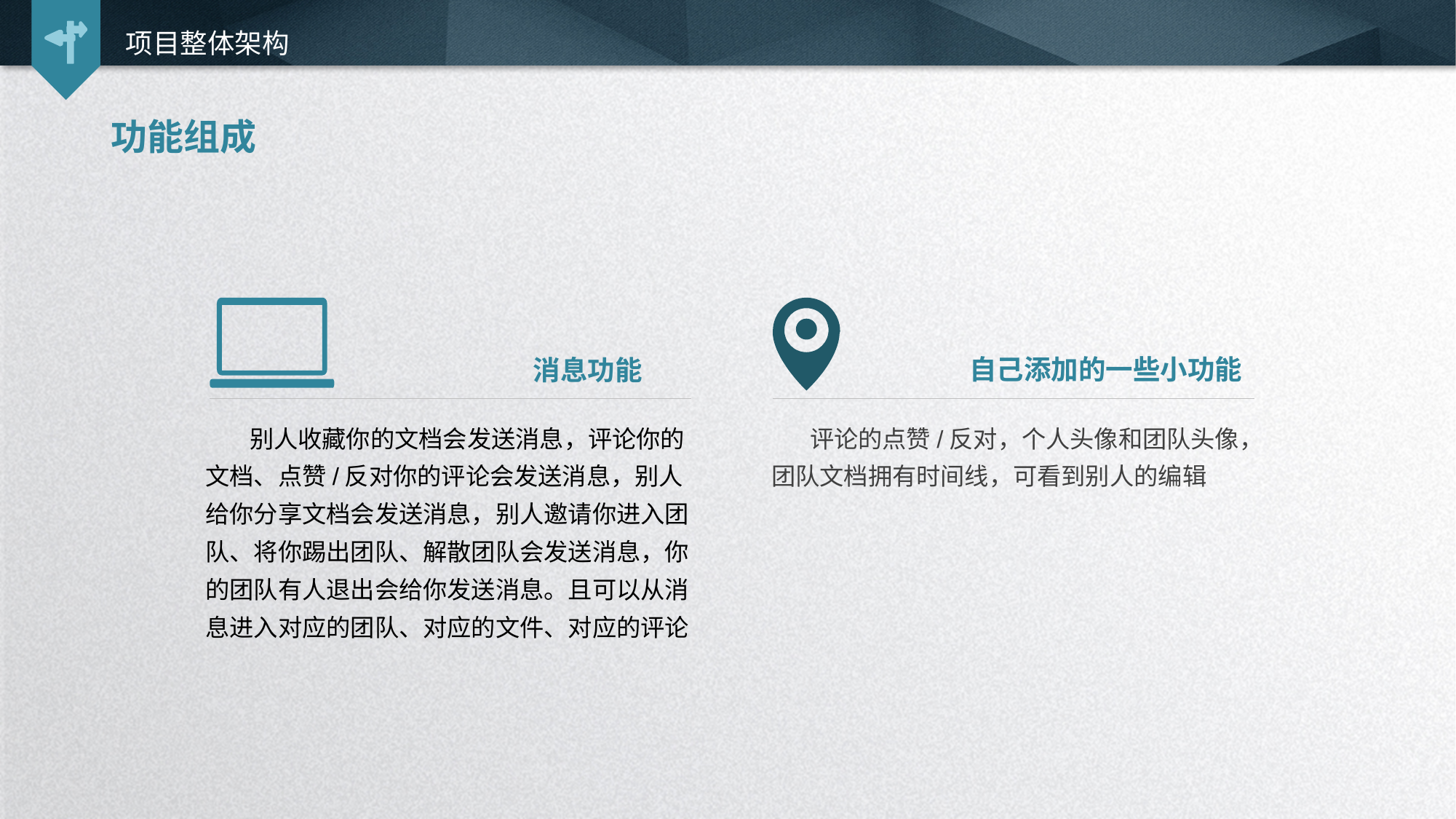

项目整体架构
功能组成

自己添加的一些小功能
消息功能
       别人收藏你的文档会发送消息，评论你的文档、点赞/反对你的评论会发送消息，别人给你分享文档会发送消息，别人邀请你进入团队、将你踢出团队、解散团队会发送消息，你的团队有人退出会给你发送消息。且可以从消息进入对应的团队、对应的文件、对应的评论
      评论的点赞/反对，个人头像和团队头像，团队文档拥有时间线，可看到别人的编辑
延时符